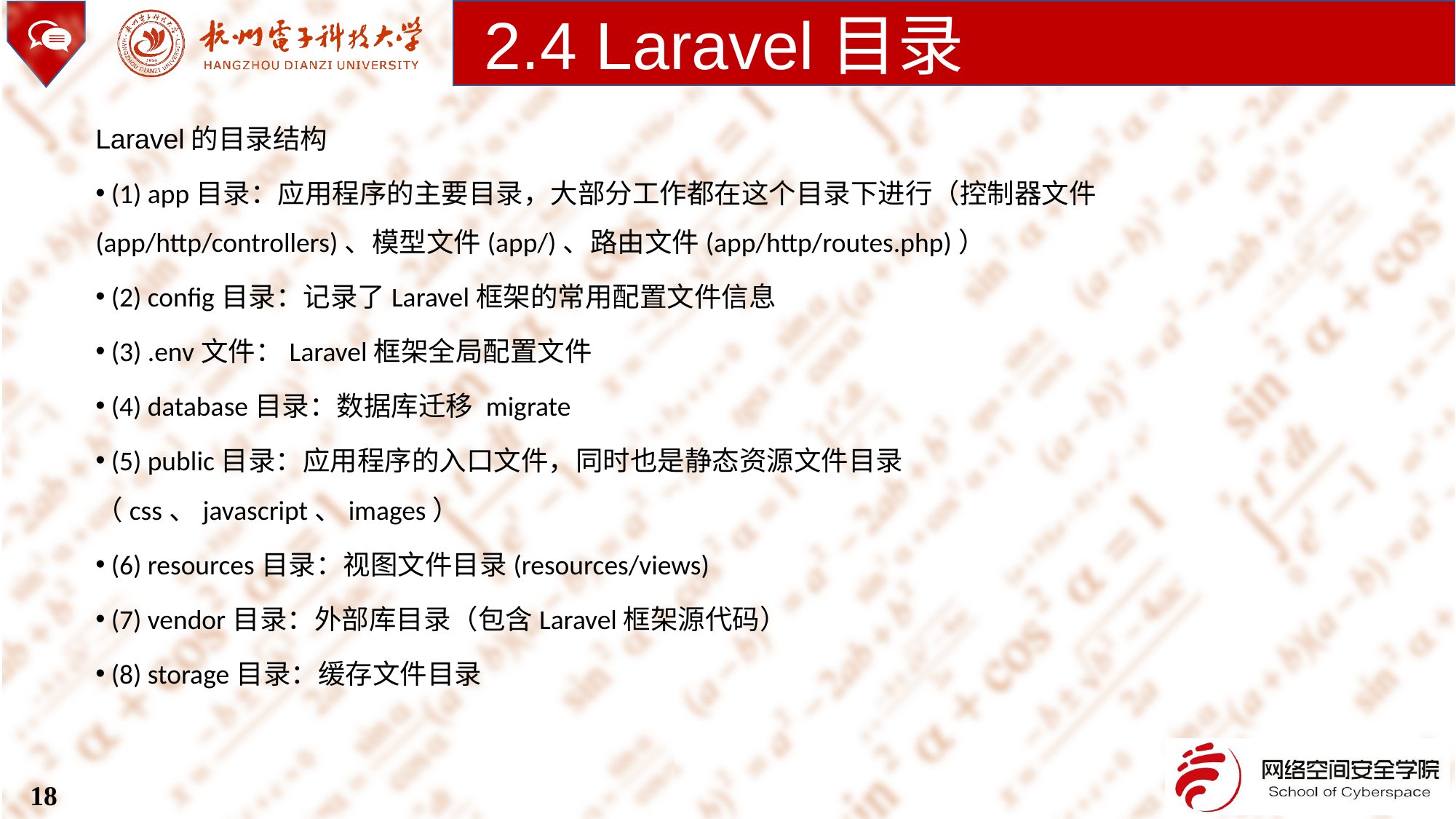

2.4 Laravel目录
Laravel的目录结构
 (1) app目录：应用程序的主要目录，大部分工作都在这个目录下进行（控制器文件(app/http/controllers)、模型文件(app/)、路由文件(app/http/routes.php)）
 (2) config目录：记录了Laravel框架的常用配置文件信息
 (3) .env文件：Laravel框架全局配置文件
 (4) database目录：数据库迁移 migrate
 (5) public目录：应用程序的入口文件，同时也是静态资源文件目录（css、javascript、images）
 (6) resources目录：视图文件目录(resources/views)
 (7) vendor目录：外部库目录（包含Laravel框架源代码）
 (8) storage目录：缓存文件目录

18